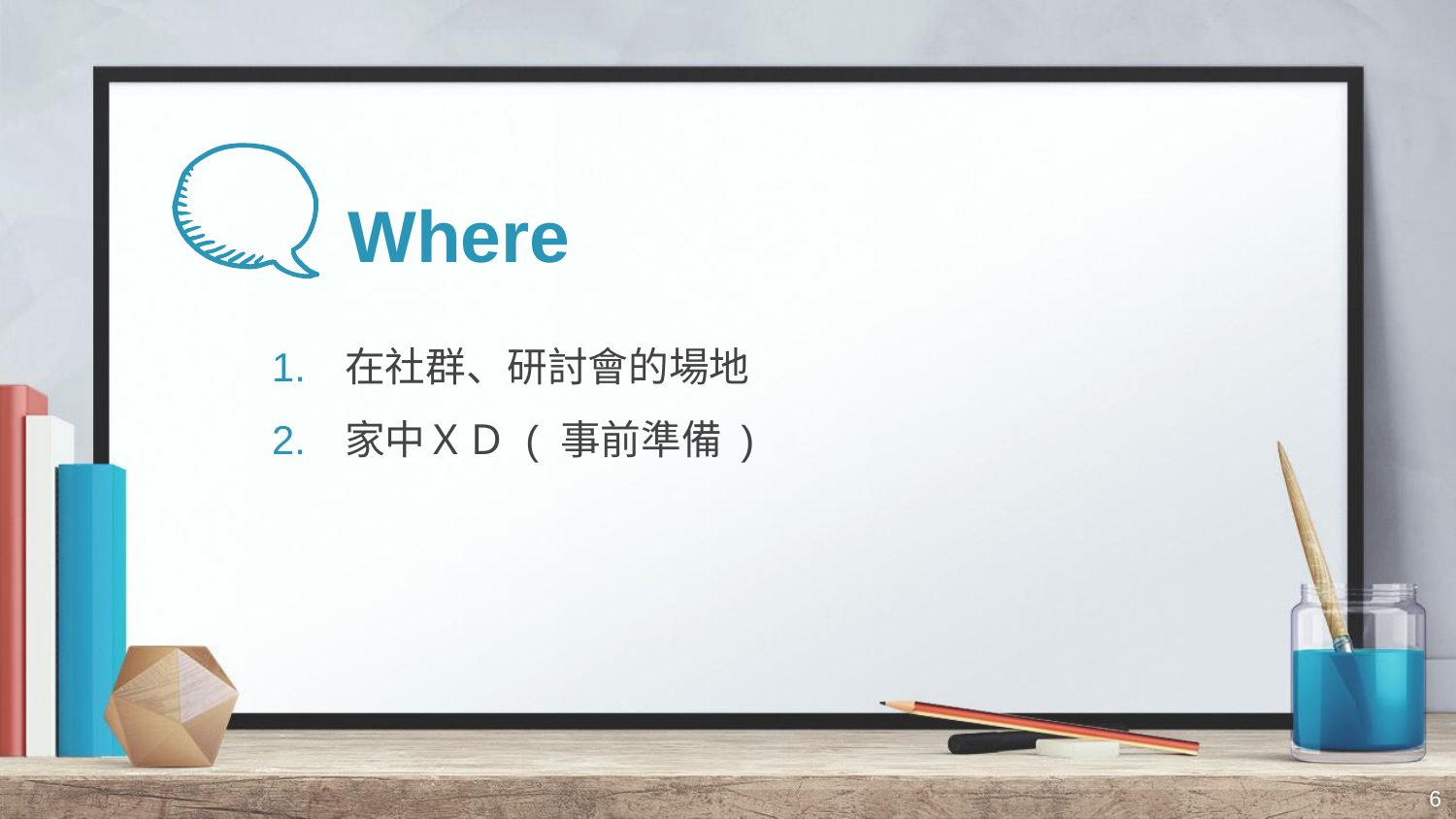

# Where
在社群、研討會的場地
家中ＸＤ ( 事前準備 )
6